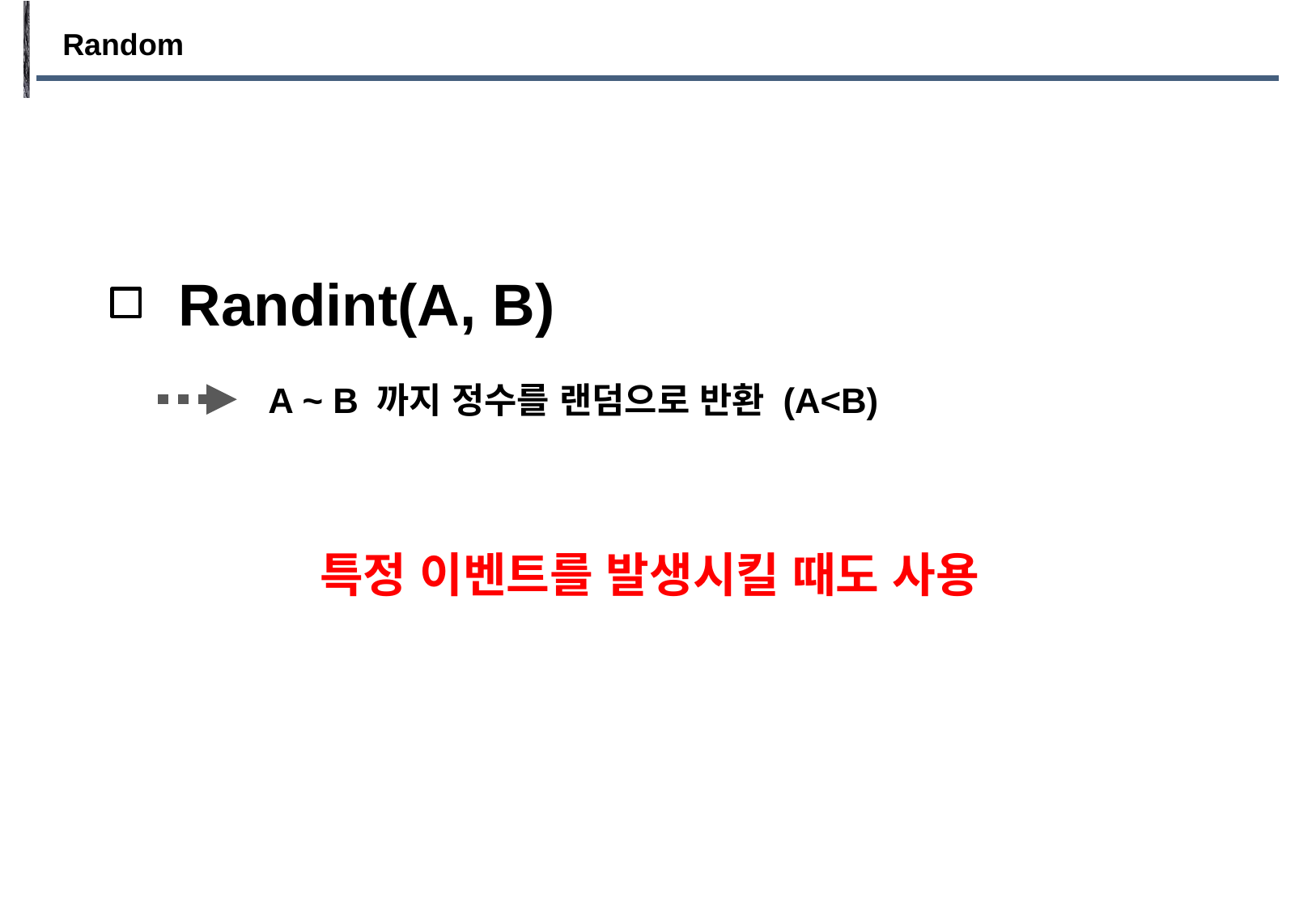

Random

Randint(A, B)

A ~ B 까지 정수를 랜덤으로 반환 (A<B)
특정 이벤트를 발생시킬 때도 사용